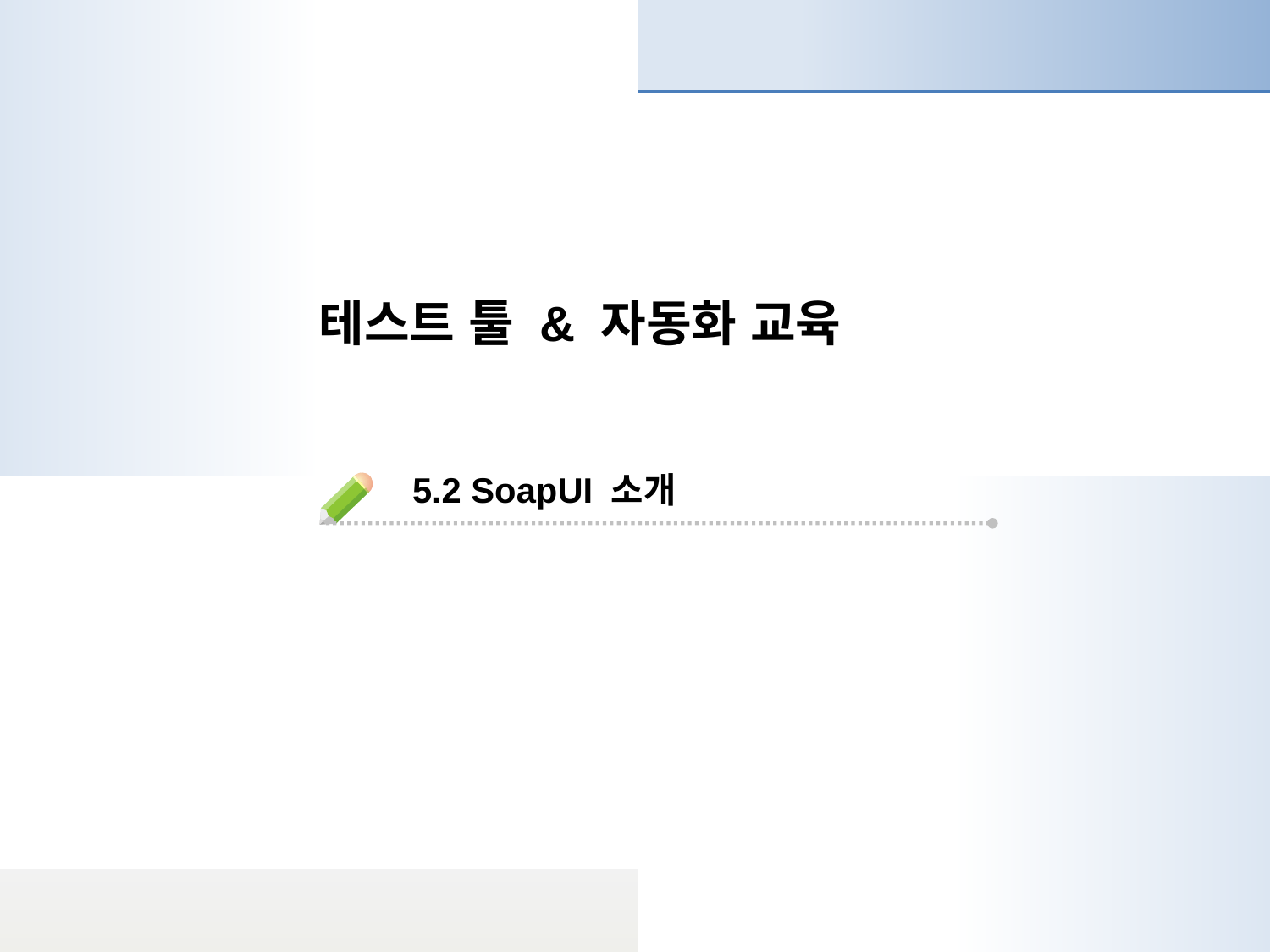

테스트 툴 & 자동화 교육
5.2 SoapUI 소개